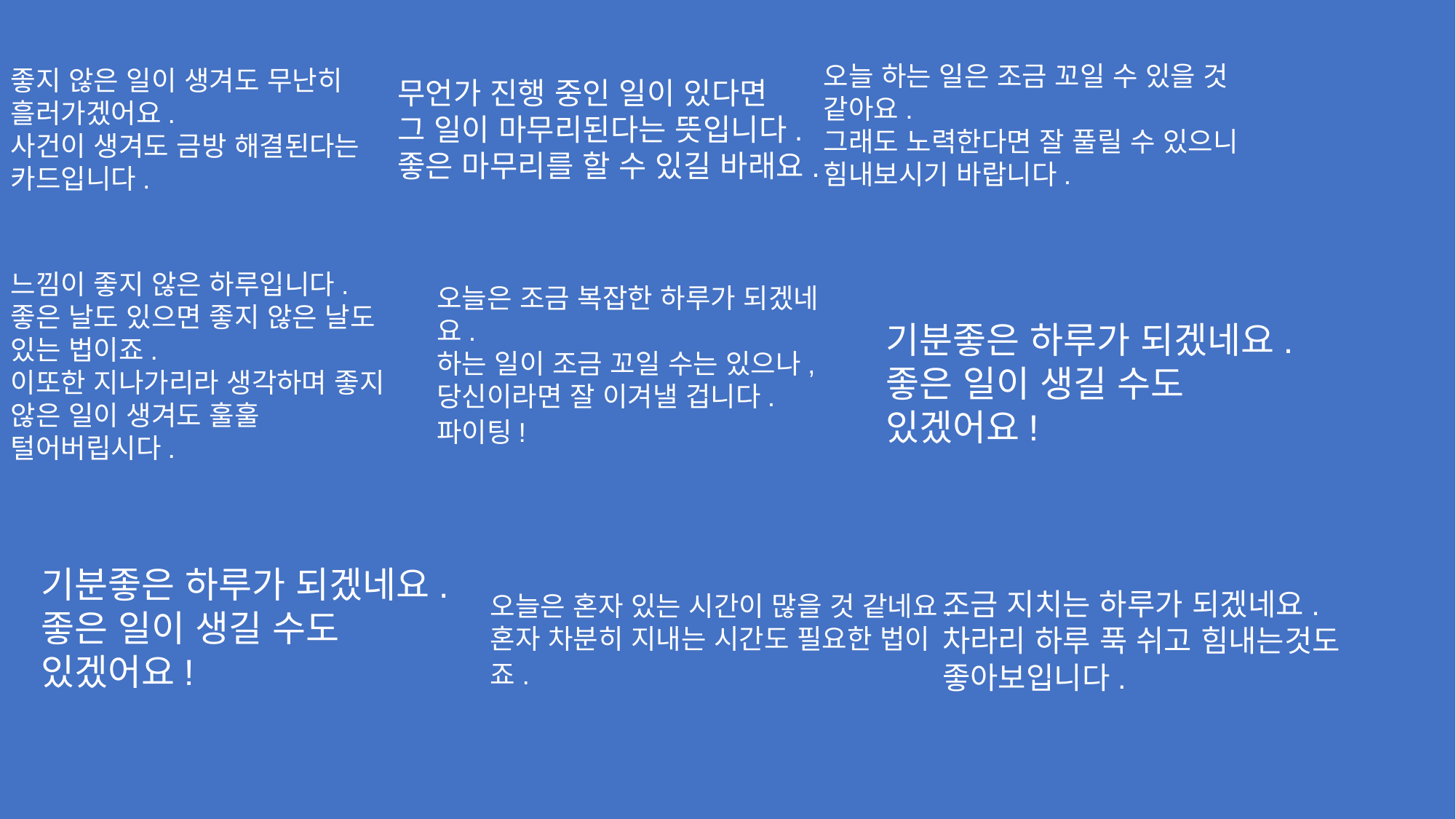

좋지 않은 일이 생겨도 무난히
흘러가겠어요.
사건이 생겨도 금방 해결된다는
카드입니다.
무언가 진행 중인 일이 있다면
그 일이 마무리된다는 뜻입니다.
좋은 마무리를 할 수 있길 바래요.
오늘 하는 일은 조금 꼬일 수 있을 것 같아요.
그래도 노력한다면 잘 풀릴 수 있으니 힘내보시기 바랍니다.
오늘은 조금 복잡한 하루가 되겠네요.
하는 일이 조금 꼬일 수는 있으나,
당신이라면 잘 이겨낼 겁니다. 파이팅!
느낌이 좋지 않은 하루입니다.
좋은 날도 있으면 좋지 않은 날도
있는 법이죠.
이또한 지나가리라 생각하며 좋지
않은 일이 생겨도 훌훌 털어버립시다.
기분좋은 하루가 되겠네요.
좋은 일이 생길 수도 있겠어요!
기분좋은 하루가 되겠네요.
좋은 일이 생길 수도 있겠어요!
오늘은 혼자 있는 시간이 많을 것 같네요.
혼자 차분히 지내는 시간도 필요한 법이죠.
조금 지치는 하루가 되겠네요.
차라리 하루 푹 쉬고 힘내는것도
좋아보입니다.